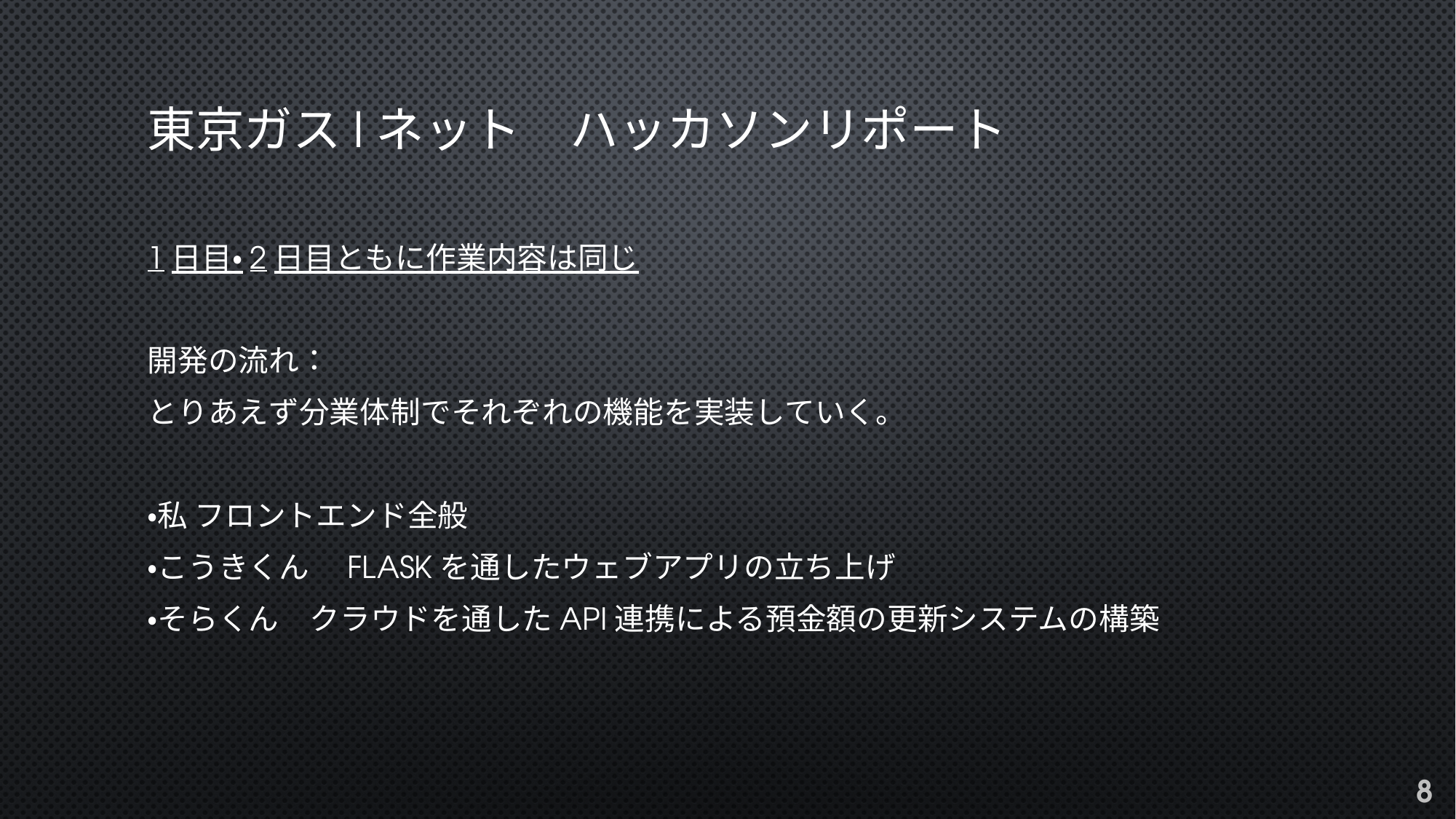

# 東京ガスiネット　ハッカソンリポート
1日目・2日目ともに作業内容は同じ

開発の流れ：
とりあえず分業体制でそれぞれの機能を実装していく。

・私 フロントエンド全般
・こうきくん　FLASKを通したウェブアプリの立ち上げ
・そらくん　クラウドを通したAPI連携による預金額の更新システムの構築

8